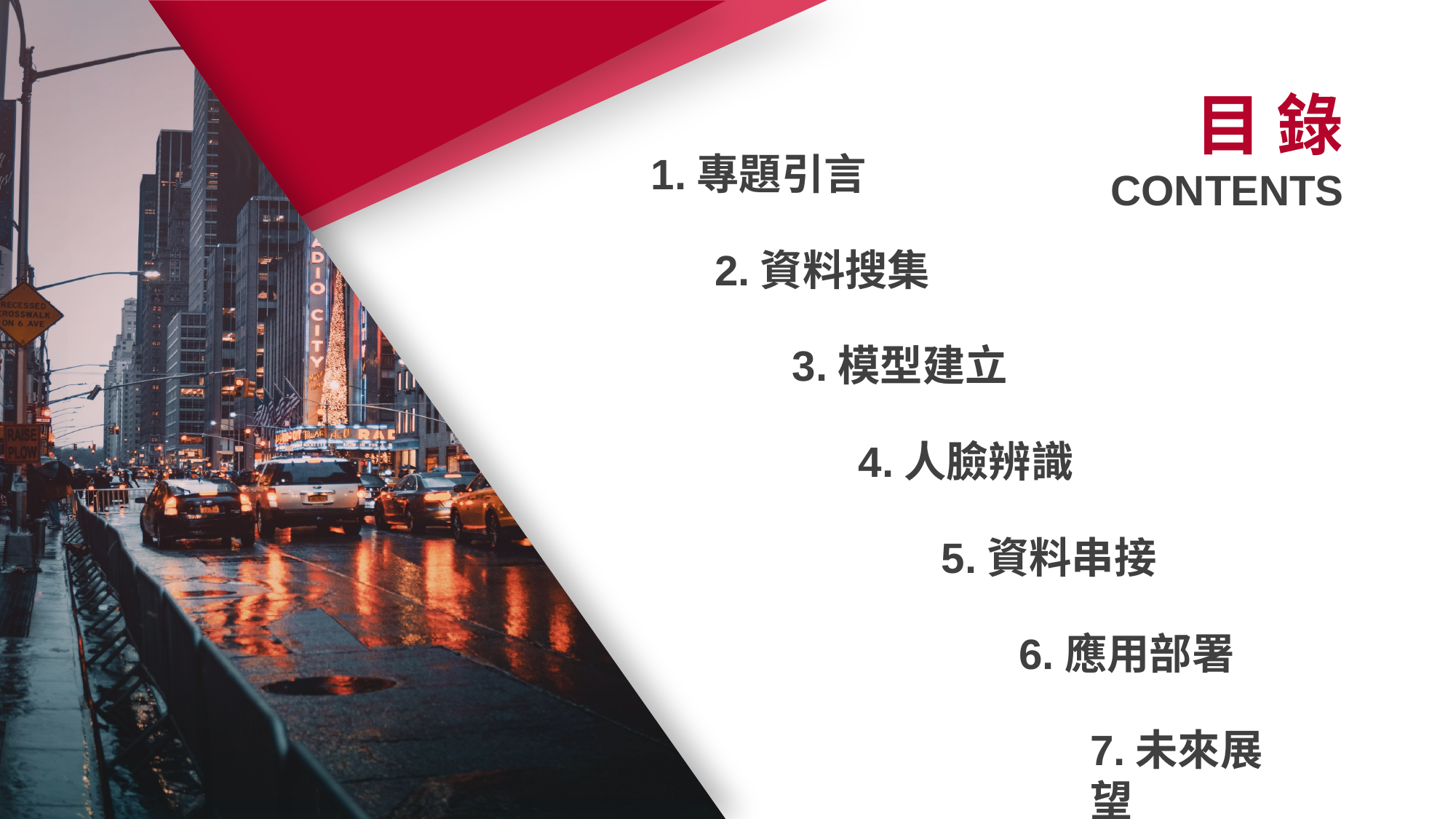

目 錄
CONTENTS
1.專題引言
2.資料搜集
2
3.模型建立
3
4.人臉辨識
5.資料串接
6.應用部署
7.未來展望